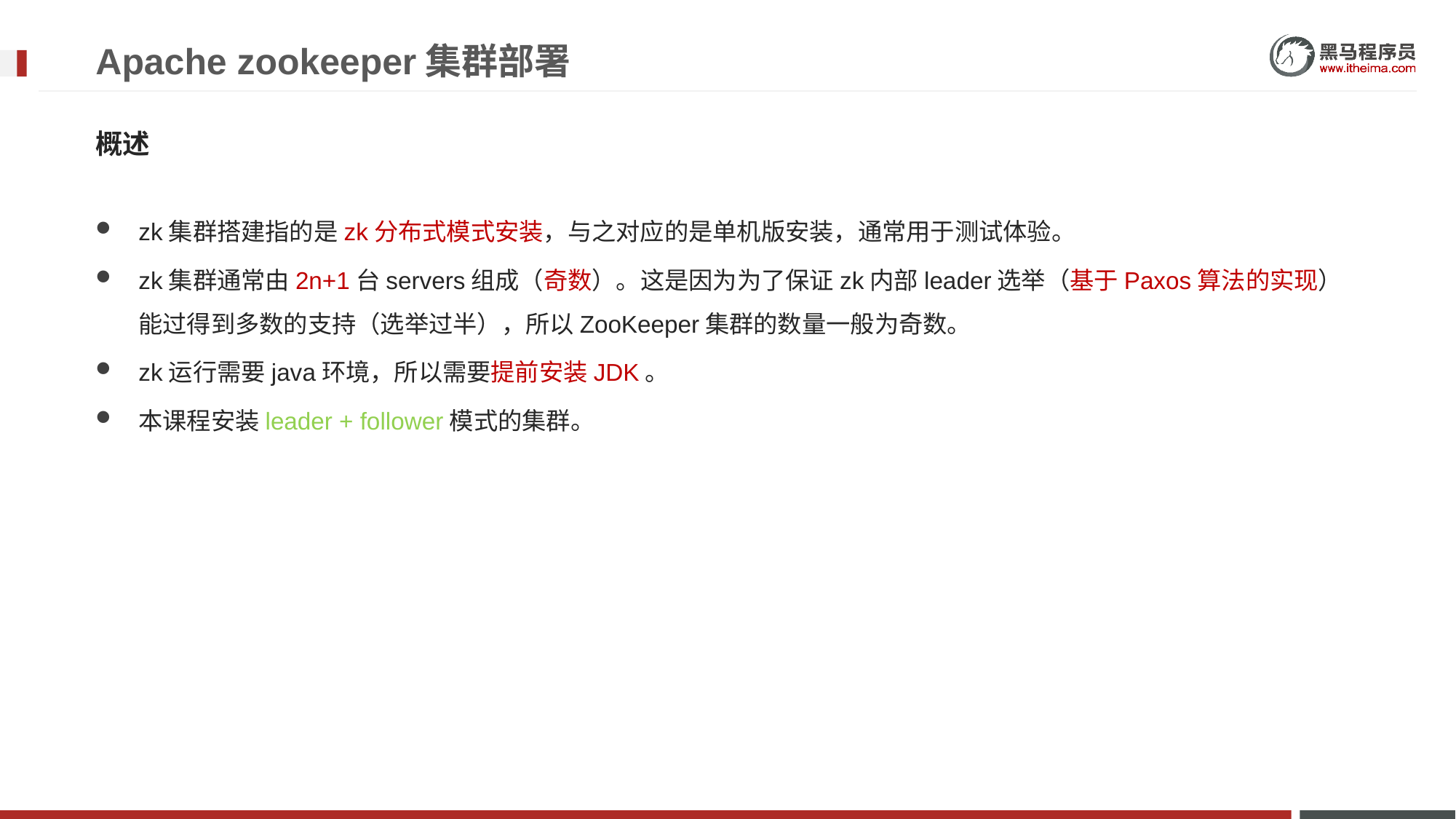

# Apache zookeeper集群部署
概述
zk集群搭建指的是zk分布式模式安装，与之对应的是单机版安装，通常用于测试体验。
zk集群通常由2n+1台servers组成（奇数）。这是因为为了保证zk内部leader选举（基于Paxos算法的实现）能过得到多数的支持（选举过半），所以ZooKeeper集群的数量一般为奇数。
zk运行需要java环境，所以需要提前安装JDK。
本课程安装leader + follower模式的集群。